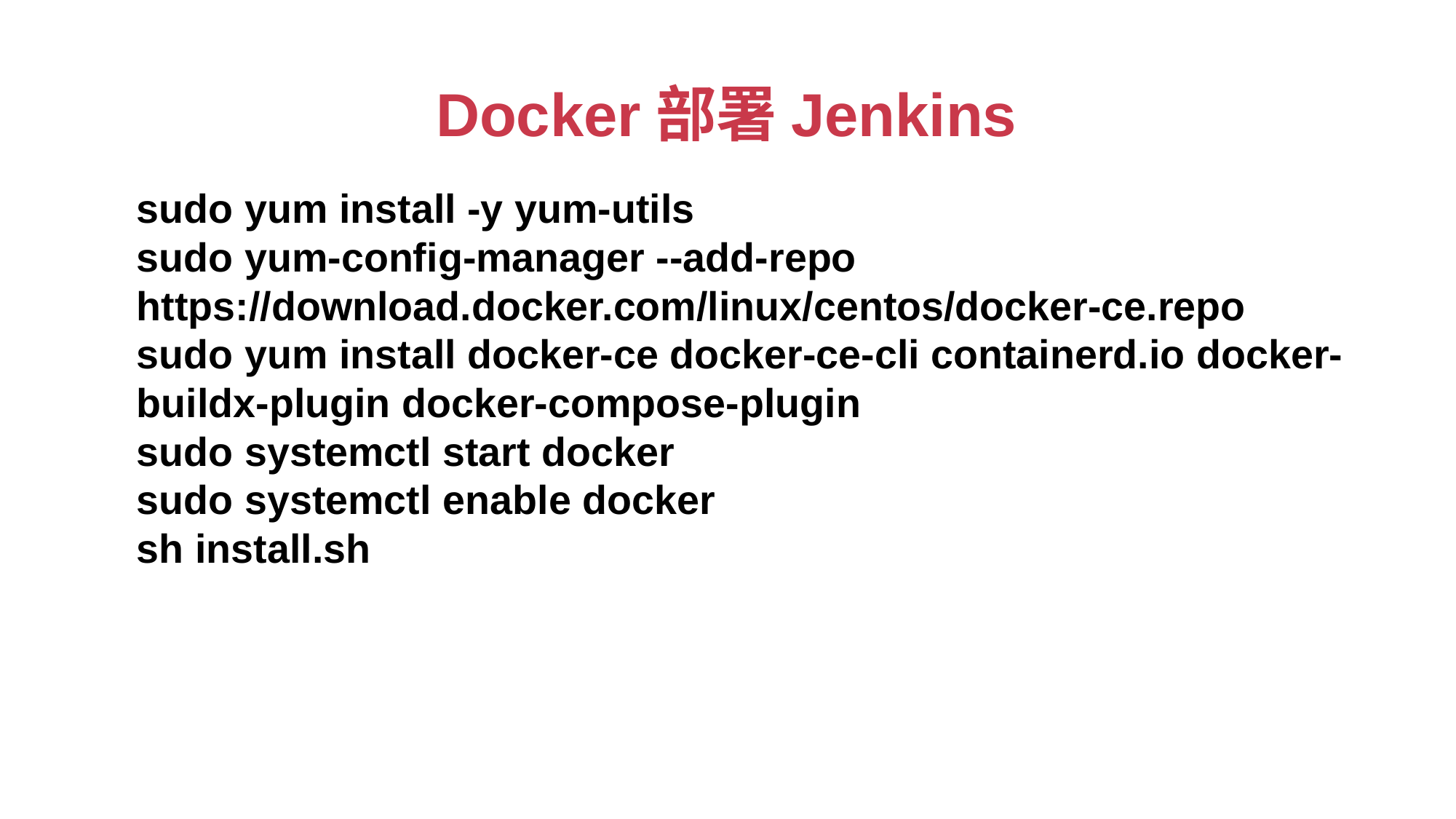

Docker部署Jenkins

sudo yum install -y yum-utils
sudo yum-config-manager --add-repo https://download.docker.com/linux/centos/docker-ce.repo
sudo yum install docker-ce docker-ce-cli containerd.io docker-buildx-plugin docker-compose-plugin
sudo systemctl start docker
sudo systemctl enable docker
sh install.sh